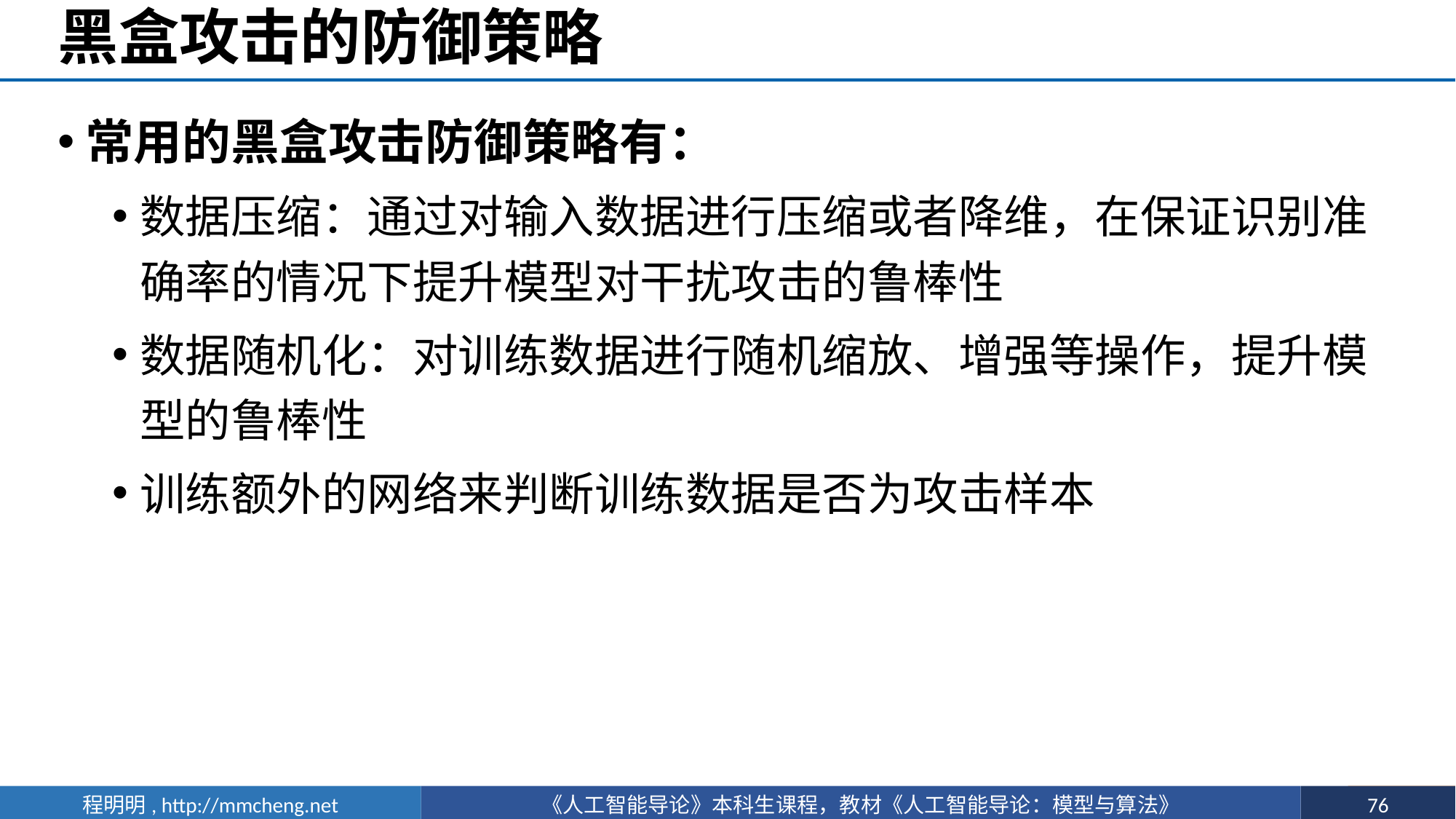

# 黑盒攻击的防御策略
常用的黑盒攻击防御策略有：
数据压缩：通过对输入数据进行压缩或者降维，在保证识别准确率的情况下提升模型对干扰攻击的鲁棒性
数据随机化：对训练数据进行随机缩放、增强等操作，提升模型的鲁棒性
训练额外的网络来判断训练数据是否为攻击样本